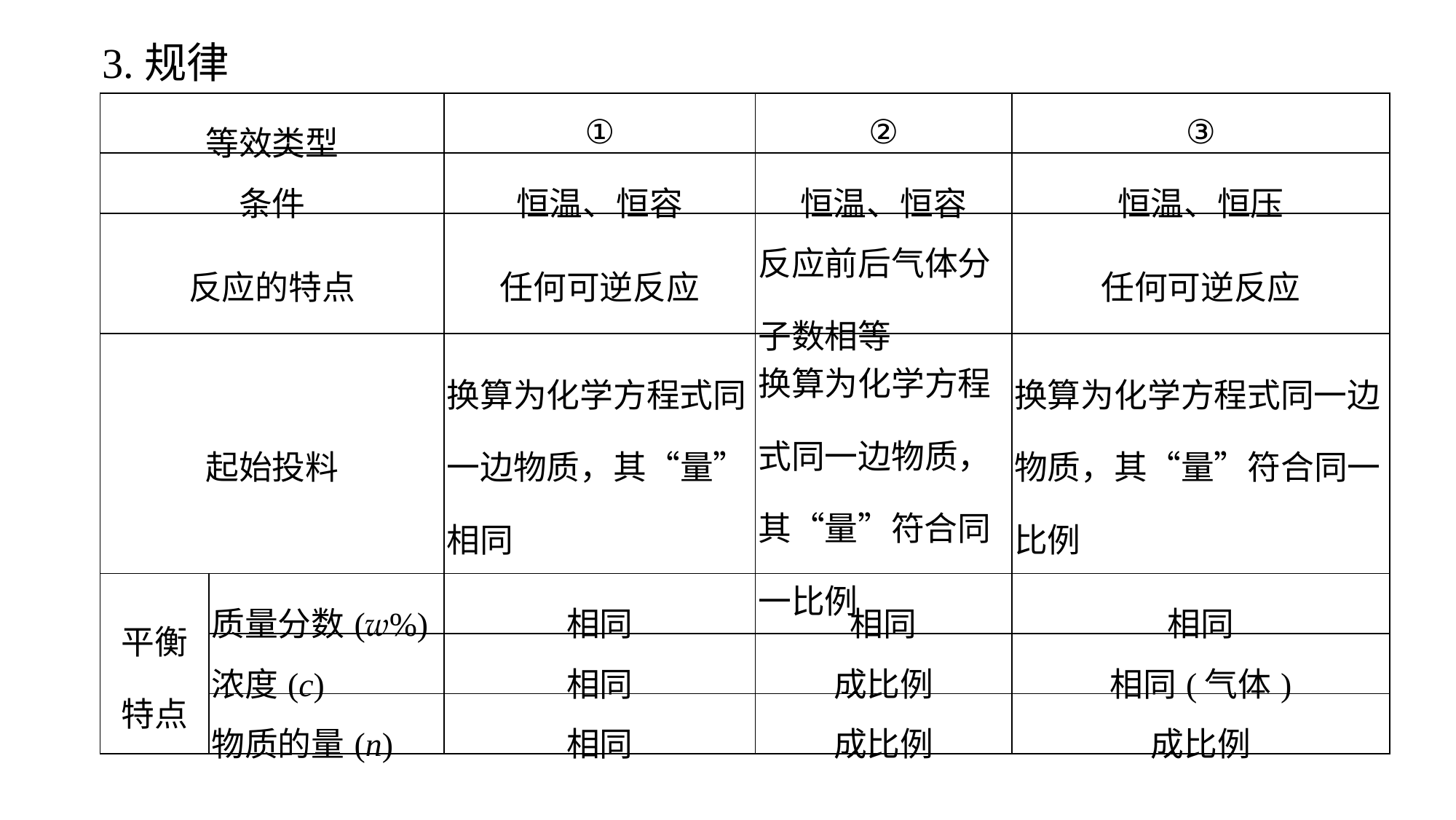

3.规律
| 等效类型 |  | ① | ② | ③ |
| --- | --- | --- | --- | --- |
| 条件 |  | 恒温、恒容 | 恒温、恒容 | 恒温、恒压 |
| 反应的特点 |  | 任何可逆反应 | 反应前后气体分子数相等 | 任何可逆反应 |
| 起始投料 |  | 换算为化学方程式同一边物质，其“量”相同 | 换算为化学方程式同一边物质，其“量”符合同一比例 | 换算为化学方程式同一边物质，其“量”符合同一比例 |
| 平衡 特点 | 质量分数(w%) | 相同 | 相同 | 相同 |
|  | 浓度(c) | 相同 | 成比例 | 相同(气体) |
|  | 物质的量(n) | 相同 | 成比例 | 成比例 |